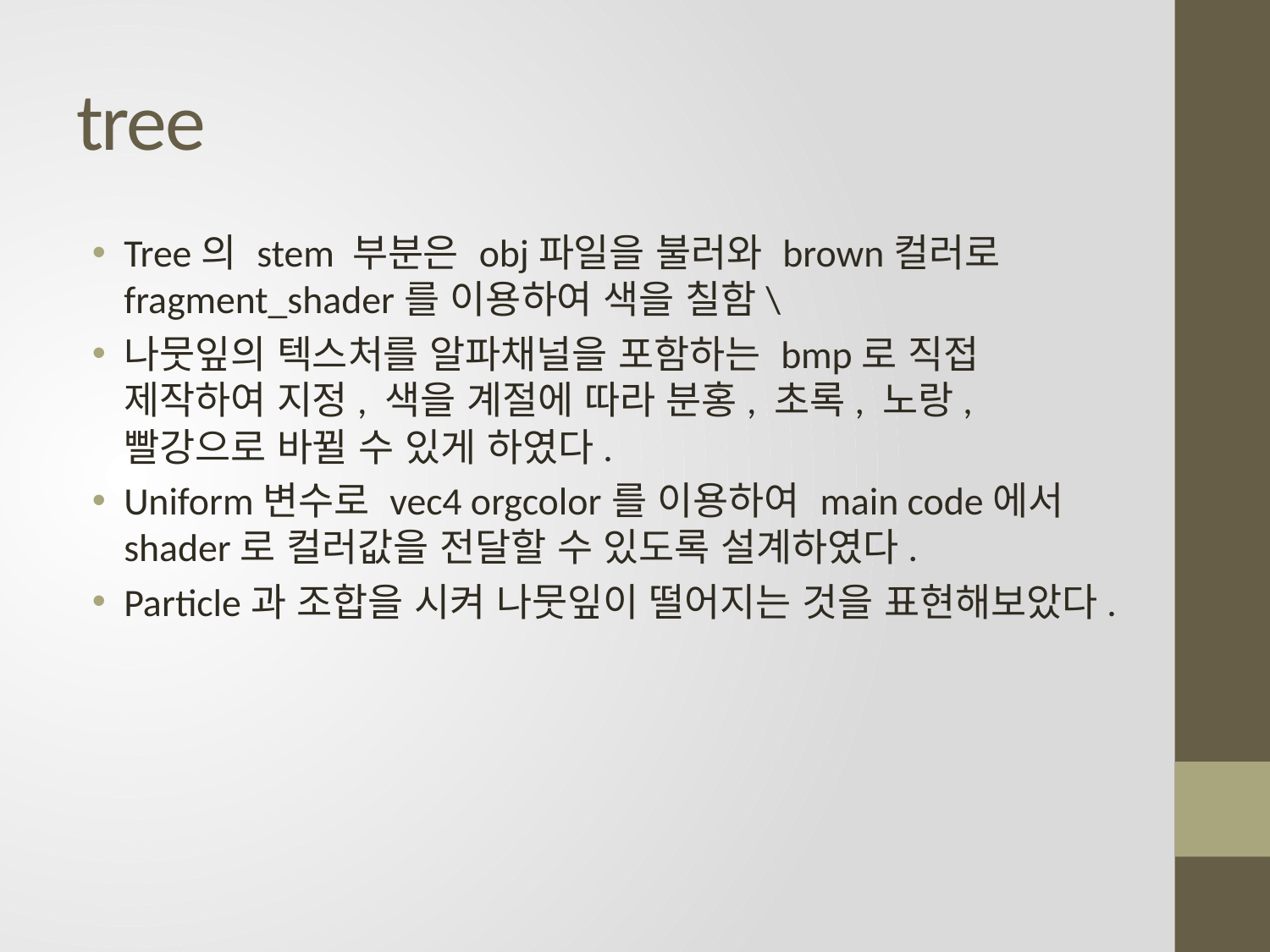

# tree
Tree의 stem 부분은 obj파일을 불러와 brown컬러로 fragment_shader를 이용하여 색을 칠함\
나뭇잎의 텍스처를 알파채널을 포함하는 bmp로 직접 제작하여 지정, 색을 계절에 따라 분홍, 초록, 노랑, 빨강으로 바뀔 수 있게 하였다.
Uniform변수로 vec4 orgcolor를 이용하여 main code에서 shader로 컬러값을 전달할 수 있도록 설계하였다.
Particle과 조합을 시켜 나뭇잎이 떨어지는 것을 표현해보았다.